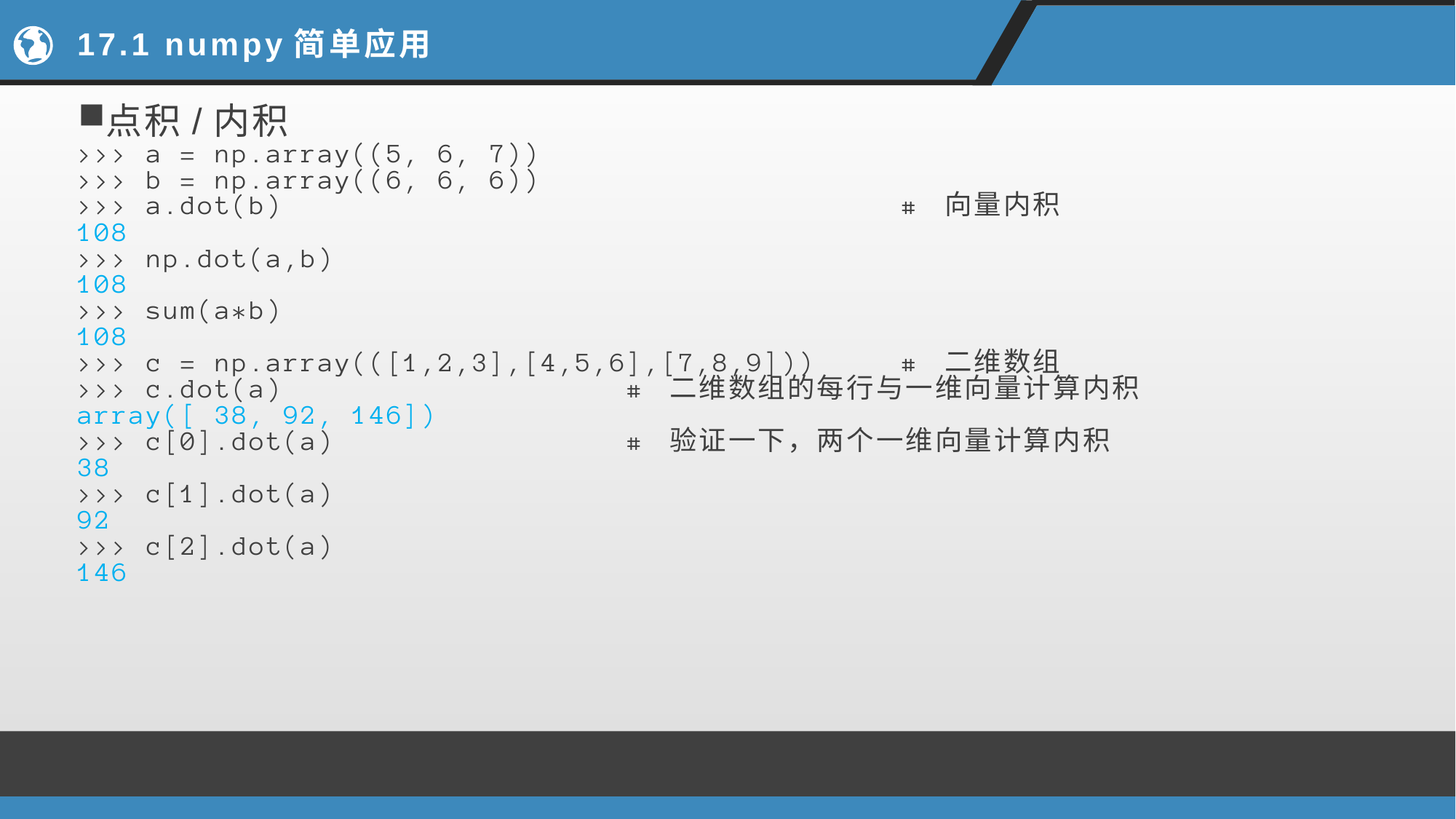

# 17.1 numpy简单应用

点积/内积
>>> a = np.array((5, 6, 7))
>>> b = np.array((6, 6, 6))
>>> a.dot(b)                                    # 向量内积
108
>>> np.dot(a,b)
108
>>> sum(a*b)
108
>>> c = np.array(([1,2,3],[4,5,6],[7,8,9]))     # 二维数组
>>> c.dot(a)                    # 二维数组的每行与一维向量计算内积
array([ 38, 92, 146])
>>> c[0].dot(a)                 # 验证一下，两个一维向量计算内积
38
>>> c[1].dot(a)
92
>>> c[2].dot(a)
146